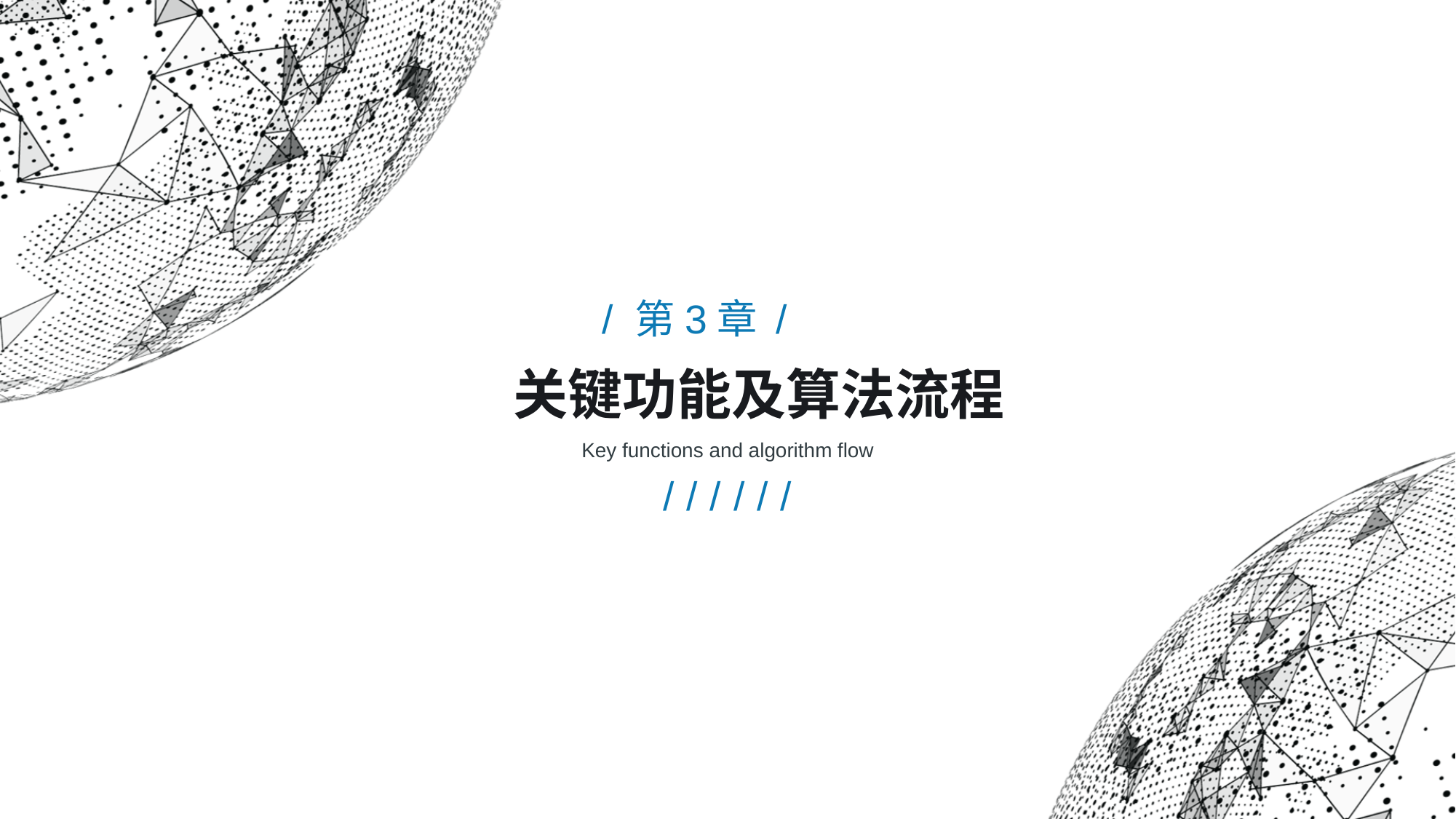

/ 第3章 /
关键功能及算法流程
Key functions and algorithm flow
//////